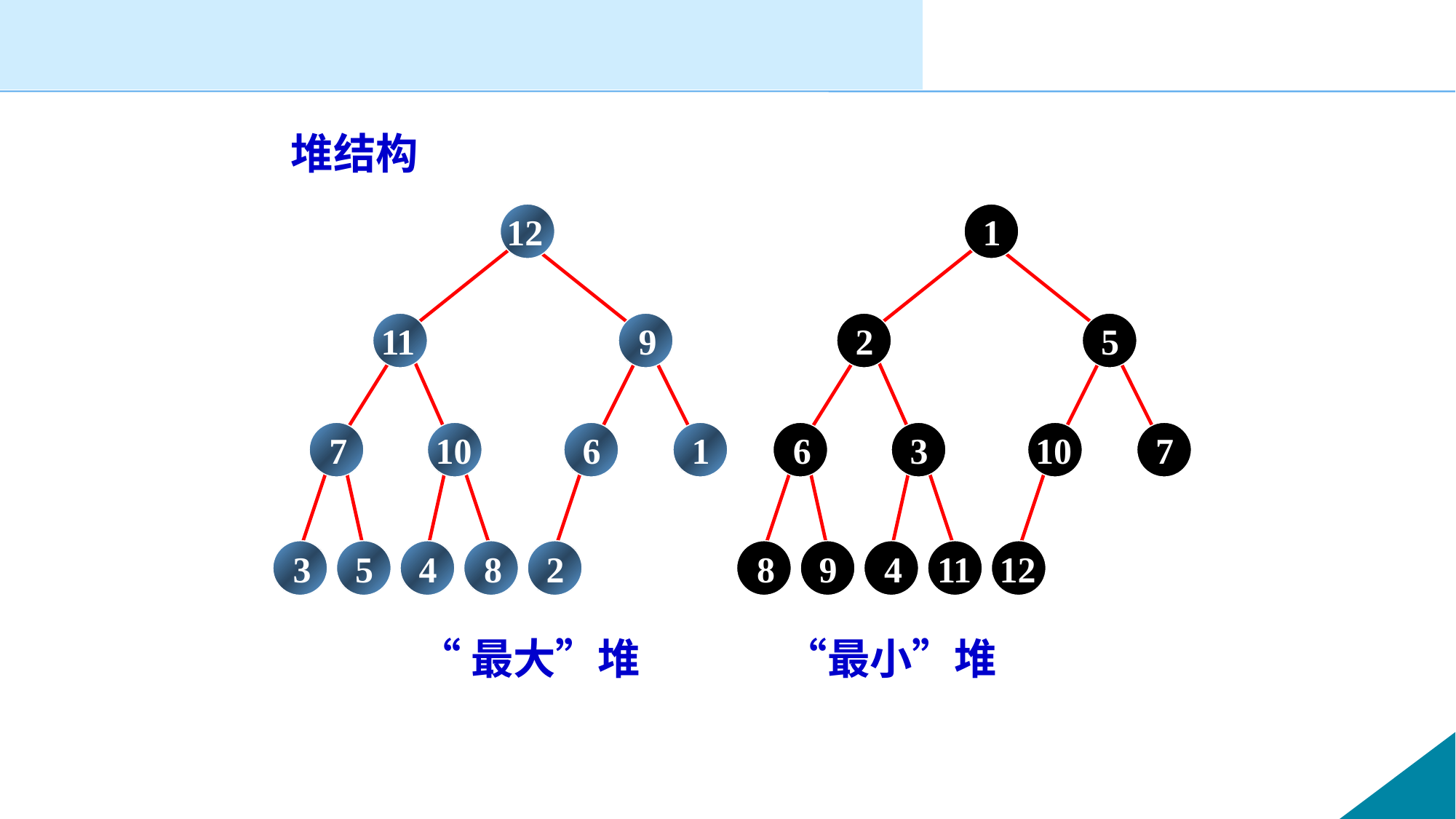

#
堆结构

12
1

11
9
2
5

7
10
6
1
6
3
10
7

3
5
4
8
2
8
9
4
11
12
 “最大”堆               “最小”堆